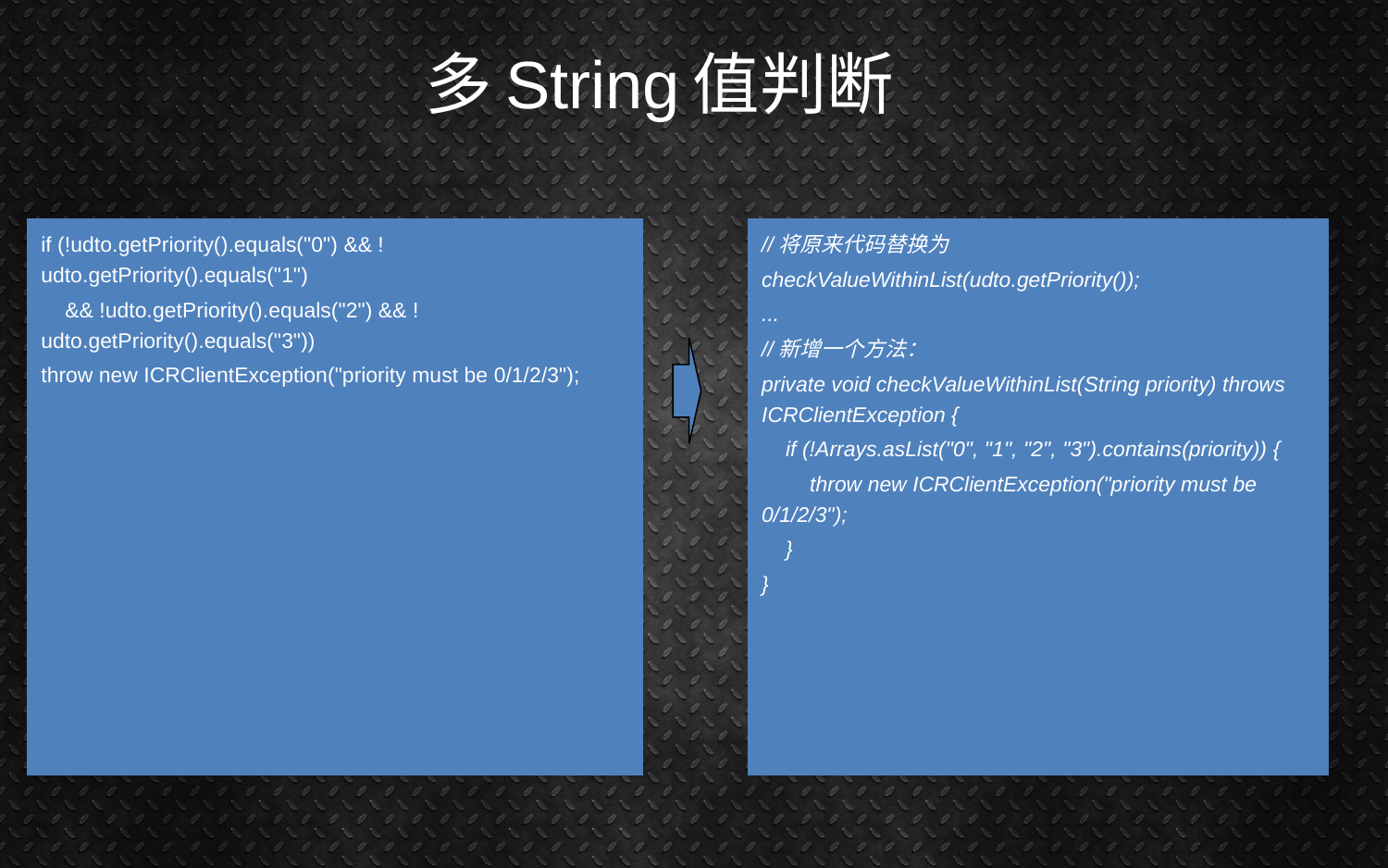

# 多String值判断
if (!udto.getPriority().equals("0") && !udto.getPriority().equals("1")
    && !udto.getPriority().equals("2") && !udto.getPriority().equals("3"))
throw new ICRClientException("priority must be 0/1/2/3");
//将原来代码替换为
checkValueWithinList(udto.getPriority());
...
//新增一个方法：
private void checkValueWithinList(String priority) throws ICRClientException {
    if (!Arrays.asList("0", "1", "2", "3").contains(priority)) {
        throw new ICRClientException("priority must be 0/1/2/3");
    }
}